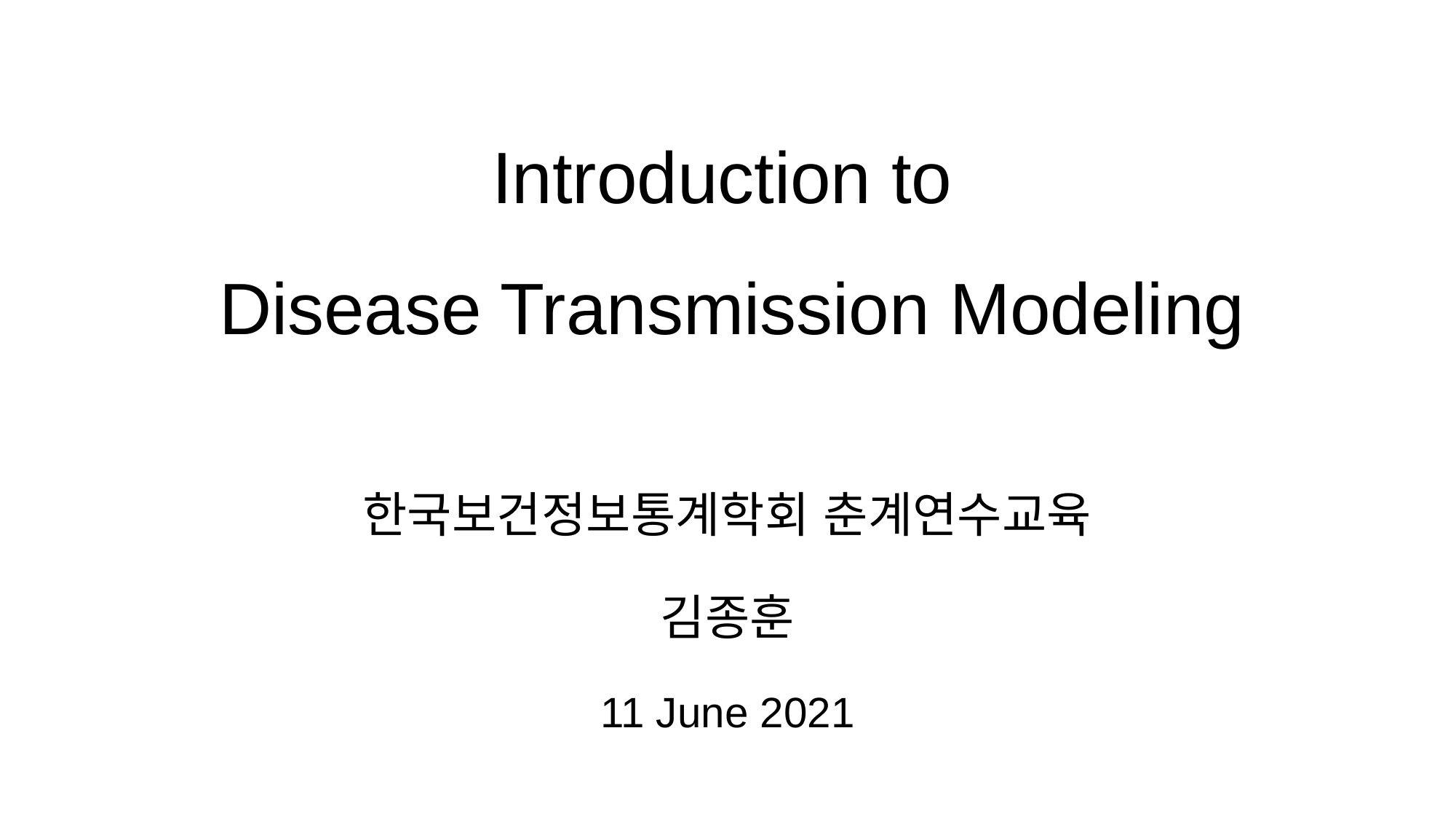

# Introduction to Disease Transmission Modeling
한국보건정보통계학회 춘계연수교육
김종훈
11 June 2021